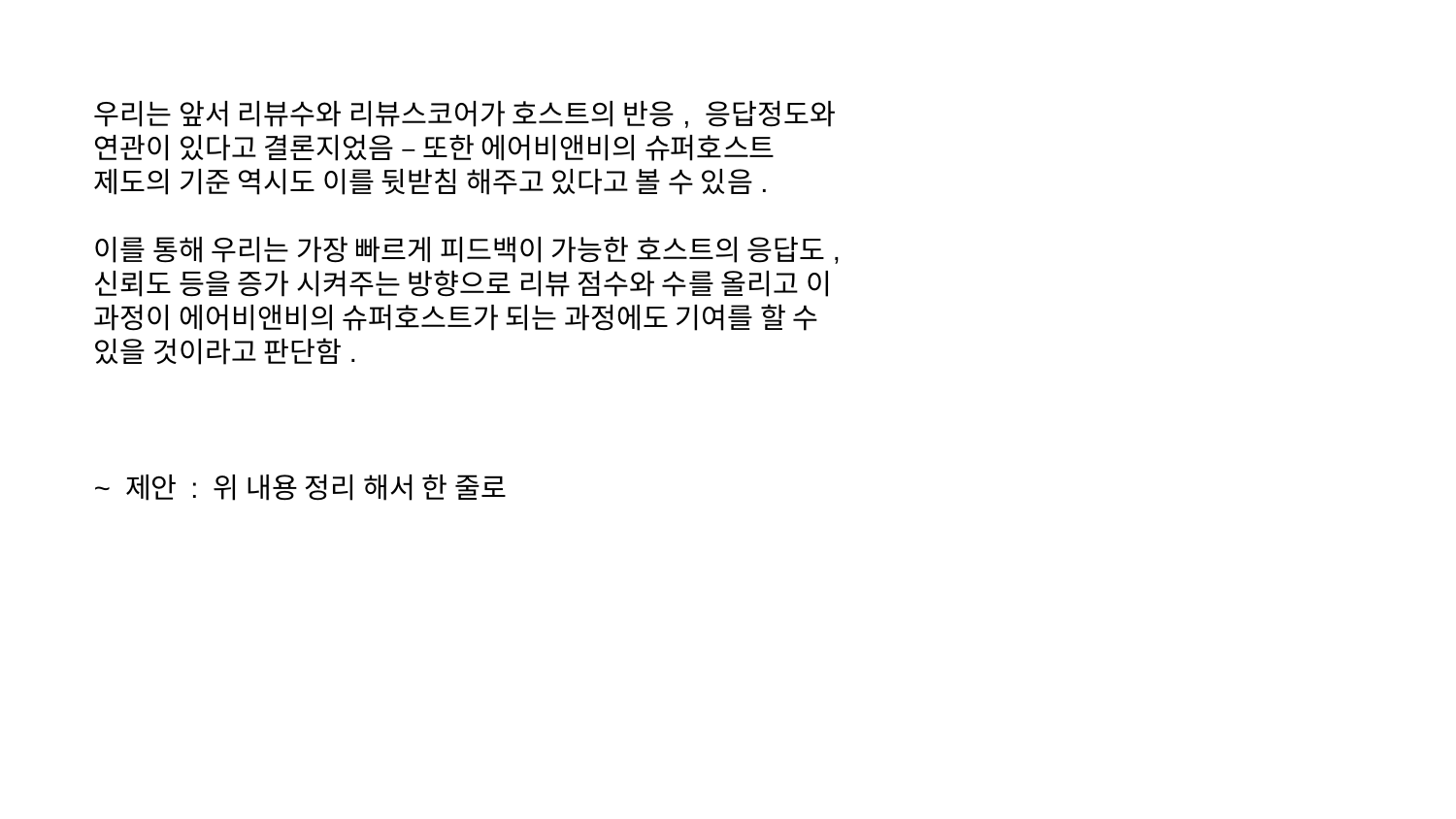

우리는 앞서 리뷰수와 리뷰스코어가 호스트의 반응, 응답정도와 연관이 있다고 결론지었음 – 또한 에어비앤비의 슈퍼호스트 제도의 기준 역시도 이를 뒷받침 해주고 있다고 볼 수 있음.

이를 통해 우리는 가장 빠르게 피드백이 가능한 호스트의 응답도, 신뢰도 등을 증가 시켜주는 방향으로 리뷰 점수와 수를 올리고 이 과정이 에어비앤비의 슈퍼호스트가 되는 과정에도 기여를 할 수 있을 것이라고 판단함.

~ 제안 : 위 내용 정리 해서 한 줄로